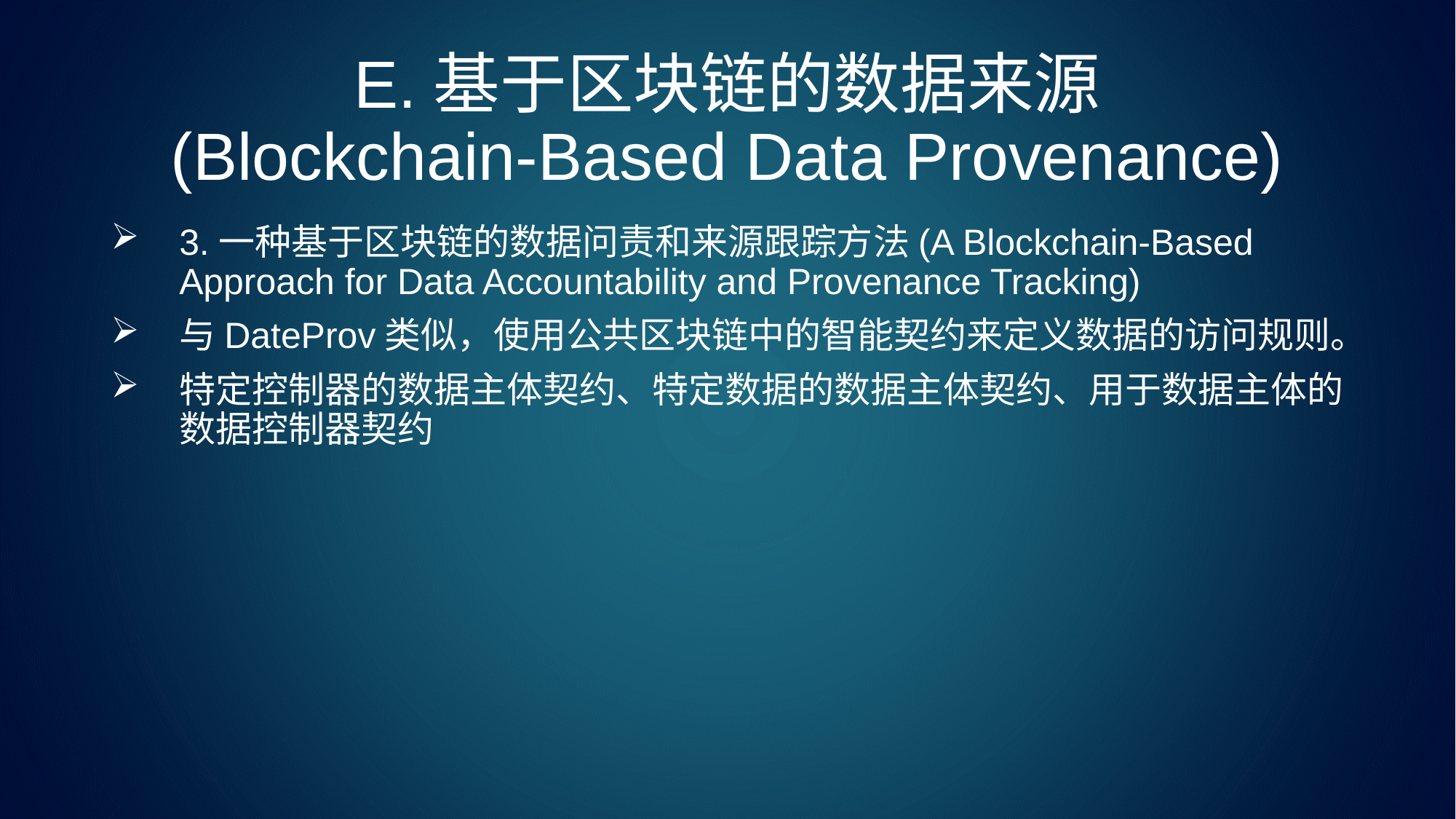

# E.基于区块链的数据来源 (Blockchain-Based Data Provenance)
3.一种基于区块链的数据问责和来源跟踪方法(A Blockchain-Based Approach for Data Accountability and Provenance Tracking)
与DateProv类似，使用公共区块链中的智能契约来定义数据的访问规则。
特定控制器的数据主体契约、特定数据的数据主体契约、用于数据主体的数据控制器契约